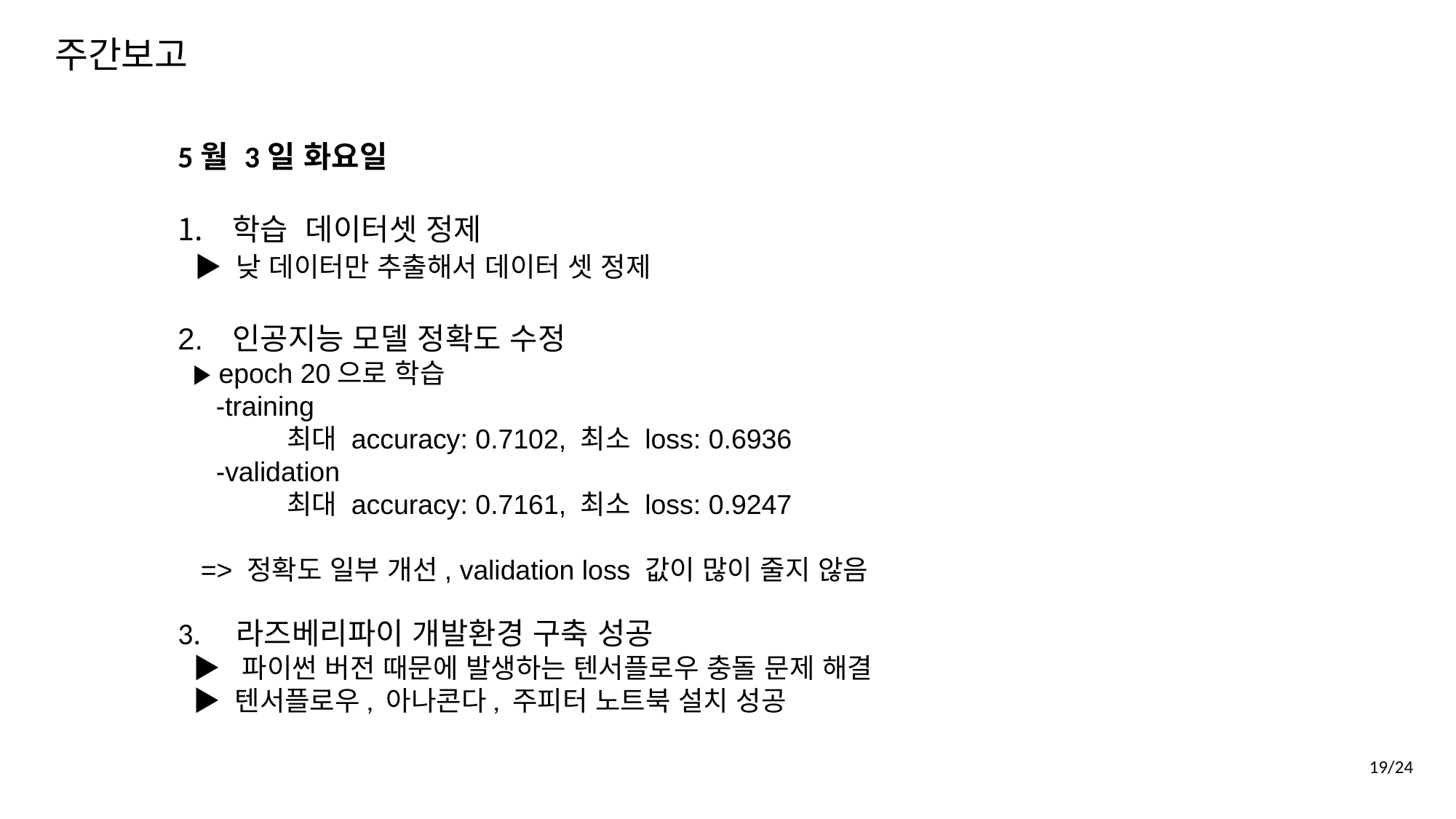

주간보고
5월 3일 화요일

학습  데이터셋 정제
  ▶ 낮 데이터만 추출해서 데이터 셋 정제

인공지능 모델 정확도 수정
  ▶ epoch 20으로 학습
     -training
	최대 accuracy: 0.7102, 최소 loss: 0.6936
     -validation
	최대 accuracy: 0.7161, 최소 loss: 0.9247

   => 정확도 일부 개선, validation loss 값이 많이 줄지 않음

3.    라즈베리파이 개발환경 구축 성공
  ▶  파이썬 버전 때문에 발생하는 텐서플로우 충돌 문제 해결
  ▶ 텐서플로우, 아나콘다, 주피터 노트북 설치 성공
19/24